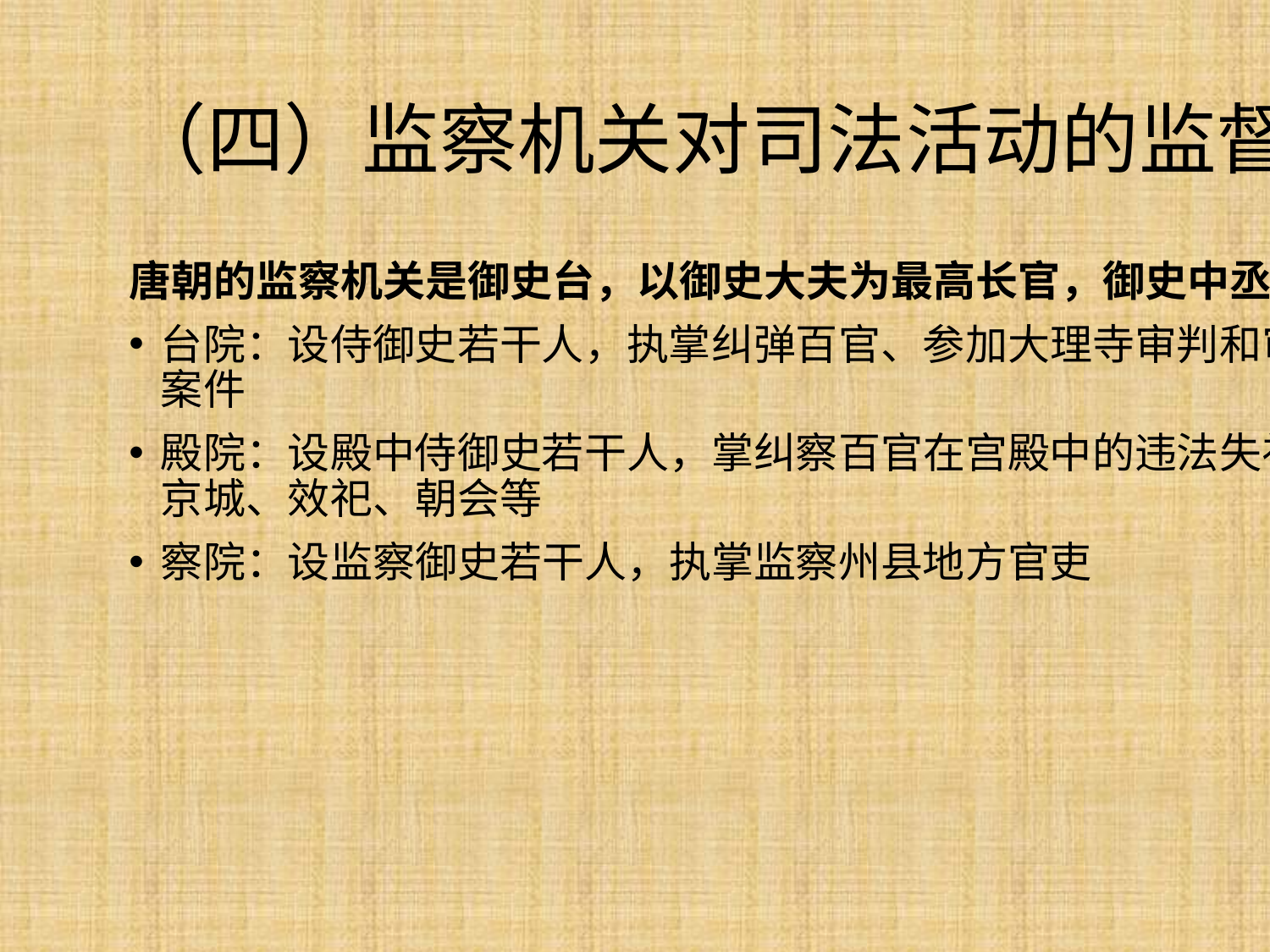

# （四）监察机关对司法活动的监督
唐朝的监察机关是御史台，以御史大夫为最高长官，御史中丞为辅佐。
台院：设侍御史若干人，执掌纠弹百官、参加大理寺审判和审理皇帝交付的案件
殿院：设殿中侍御史若干人，掌纠察百官在宫殿中的违法失礼之事，并巡视京城、效祀、朝会等
察院：设监察御史若干人，执掌监察州县地方官吏